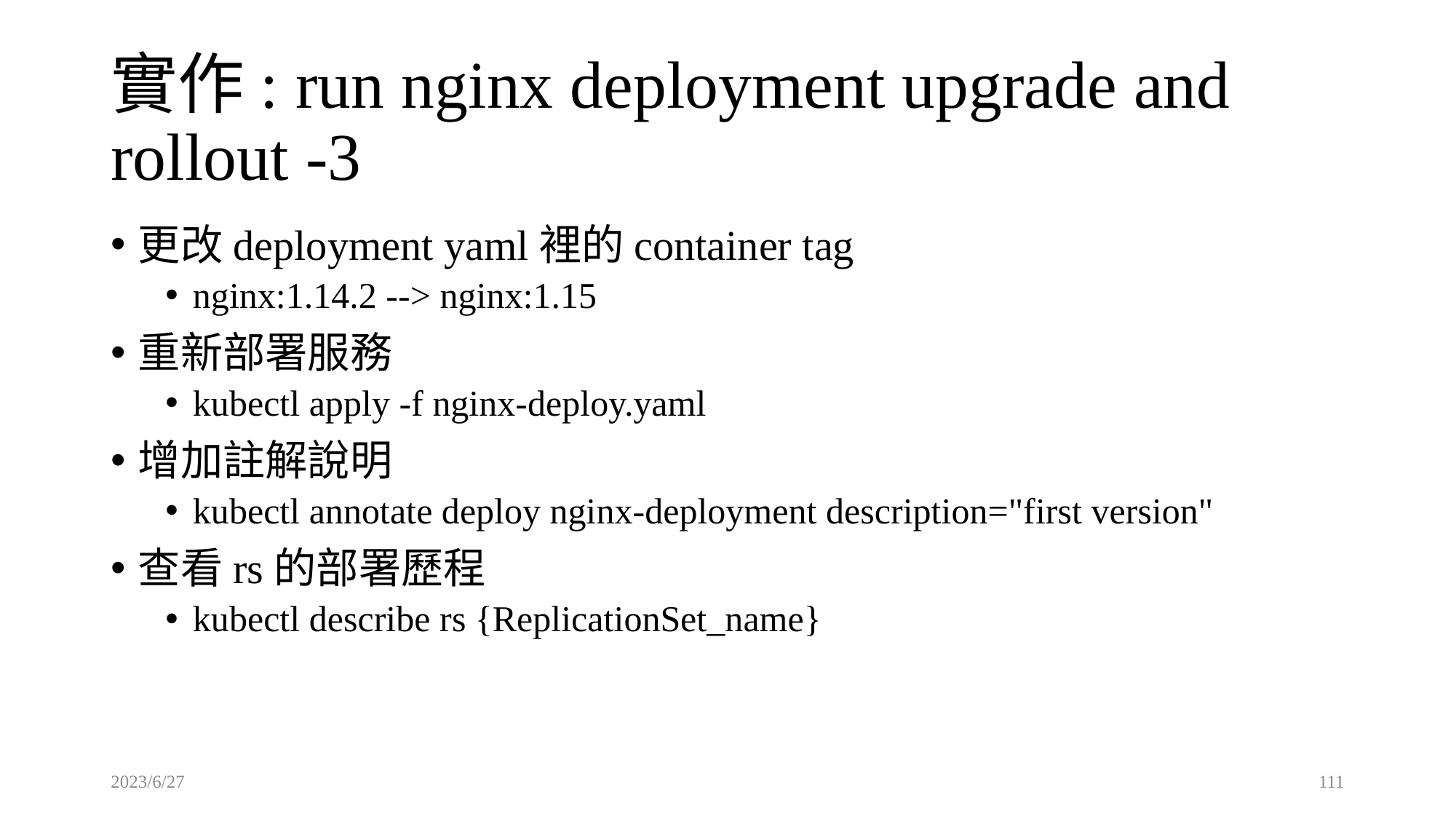

# 實作: run nginx deployment upgrade and rollout -3
更改deployment yaml裡的container tag
nginx:1.14.2 --> nginx:1.15
重新部署服務
kubectl apply -f nginx-deploy.yaml
增加註解說明
kubectl annotate deploy nginx-deployment description="first version"
查看rs的部署歷程
kubectl describe rs {ReplicationSet_name}

2023/6/27
111